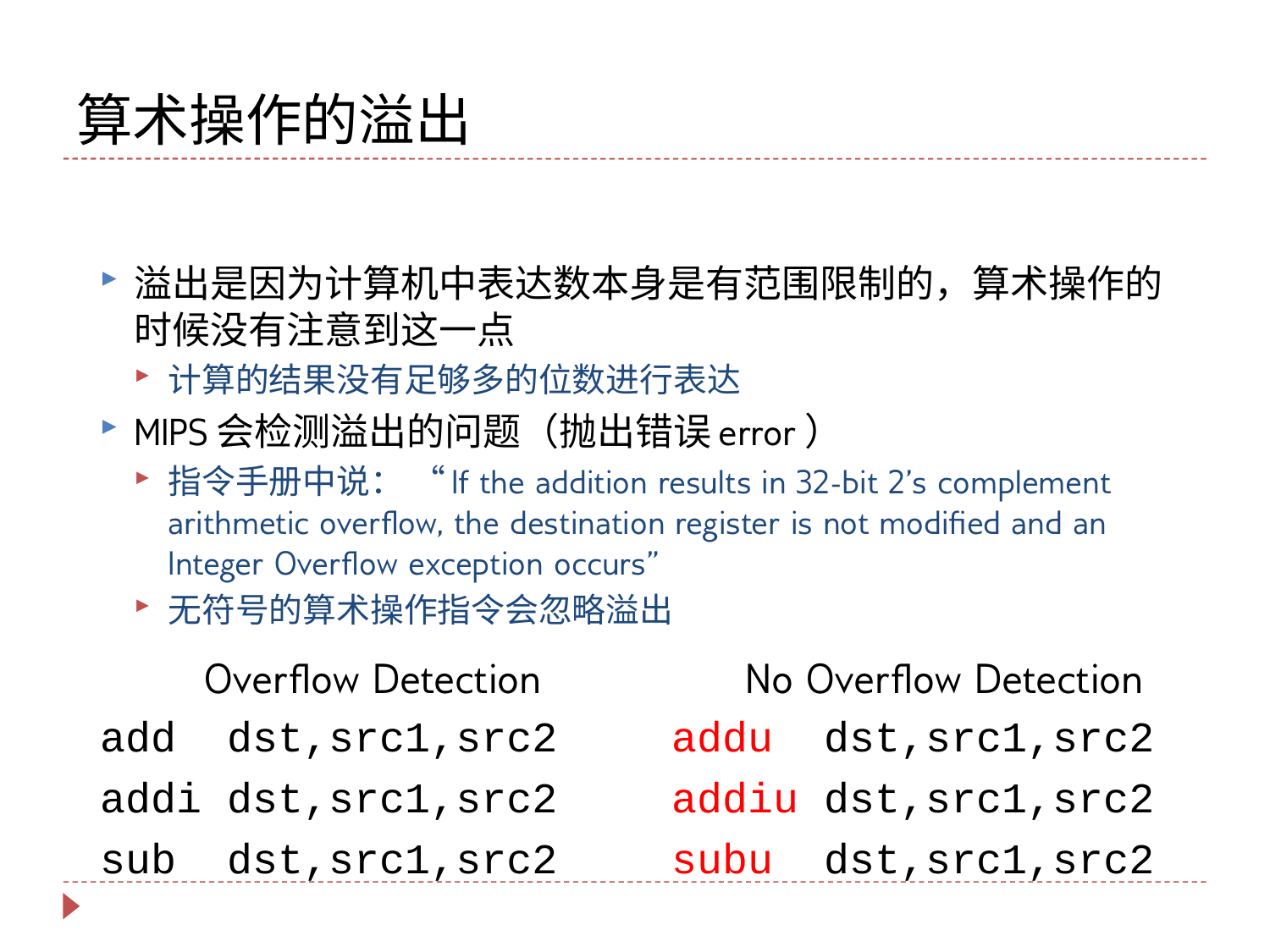

# 算术操作的溢出
溢出是因为计算机中表达数本身是有范围限制的，算术操作的时候没有注意到这一点
计算的结果没有足够多的位数进行表达
MIPS会检测溢出的问题（抛出错误error）
指令手册中说： “If the addition results in 32-bit 2’s complement arithmetic overflow, the destination register is not modified and an Integer Overflow exception occurs”
无符号的算术操作指令会忽略溢出
| Overflow Detection | No Overflow Detection |
| --- | --- |
| add dst,src1,src2 | addu dst,src1,src2 |
| addi dst,src1,src2 | addiu dst,src1,src2 |
| sub dst,src1,src2 | subu dst,src1,src2 |